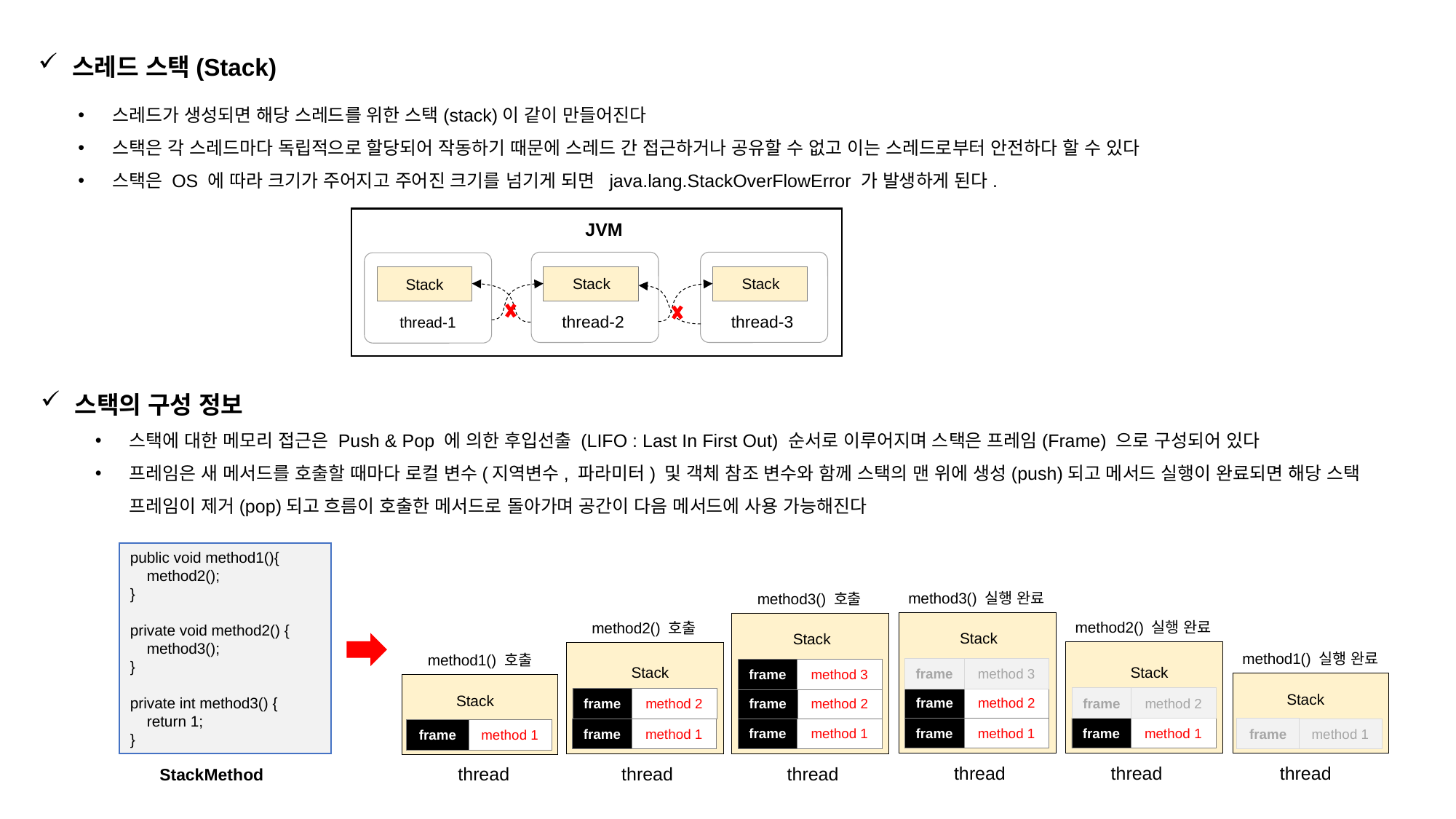

스레드 스택(Stack)
스레드가 생성되면 해당 스레드를 위한 스택(stack)이 같이 만들어진다
스택은 각 스레드마다 독립적으로 할당되어 작동하기 때문에 스레드 간 접근하거나 공유할 수 없고 이는 스레드로부터 안전하다 할 수 있다
스택은 OS 에 따라 크기가 주어지고 주어진 크기를 넘기게 되면  java.lang.StackOverFlowError 가 발생하게 된다.

JVM

Stack
Stack
Stack

thread-2
thread-3
thread-1
스택의 구성 정보
스택에 대한 메모리 접근은 Push & Pop 에 의한 후입선출 (LIFO : Last In First Out) 순서로 이루어지며 스택은 프레임(Frame) 으로 구성되어 있다
프레임은 새 메서드를 호출할 때마다 로컬 변수(지역변수, 파라미터) 및 객체 참조 변수와 함께 스택의 맨 위에 생성(push)되고 메서드 실행이 완료되면 해당 스택 프레임이 제거(pop)되고 흐름이 호출한 메서드로 돌아가며 공간이 다음 메서드에 사용 가능해진다
public void method1(){
    method2();
}
private void method2() {
    method3();
}
private int method3() {
    return 1;
}
method3() 실행 완료
method3() 호출
method2() 실행 완료

method2() 호출

Stack
Stack

method1() 실행 완료
method1() 호출
Stack
Stack
frame
method 3
frame
method 3

Stack
Stack
frame
method 2
frame
method 2
frame
method 2
frame
method 2
frame
method 1
frame
method 1
frame
method 1
frame
frame
method 1
method 1
frame
method 1
thread
thread
thread
thread
thread
thread
StackMethod